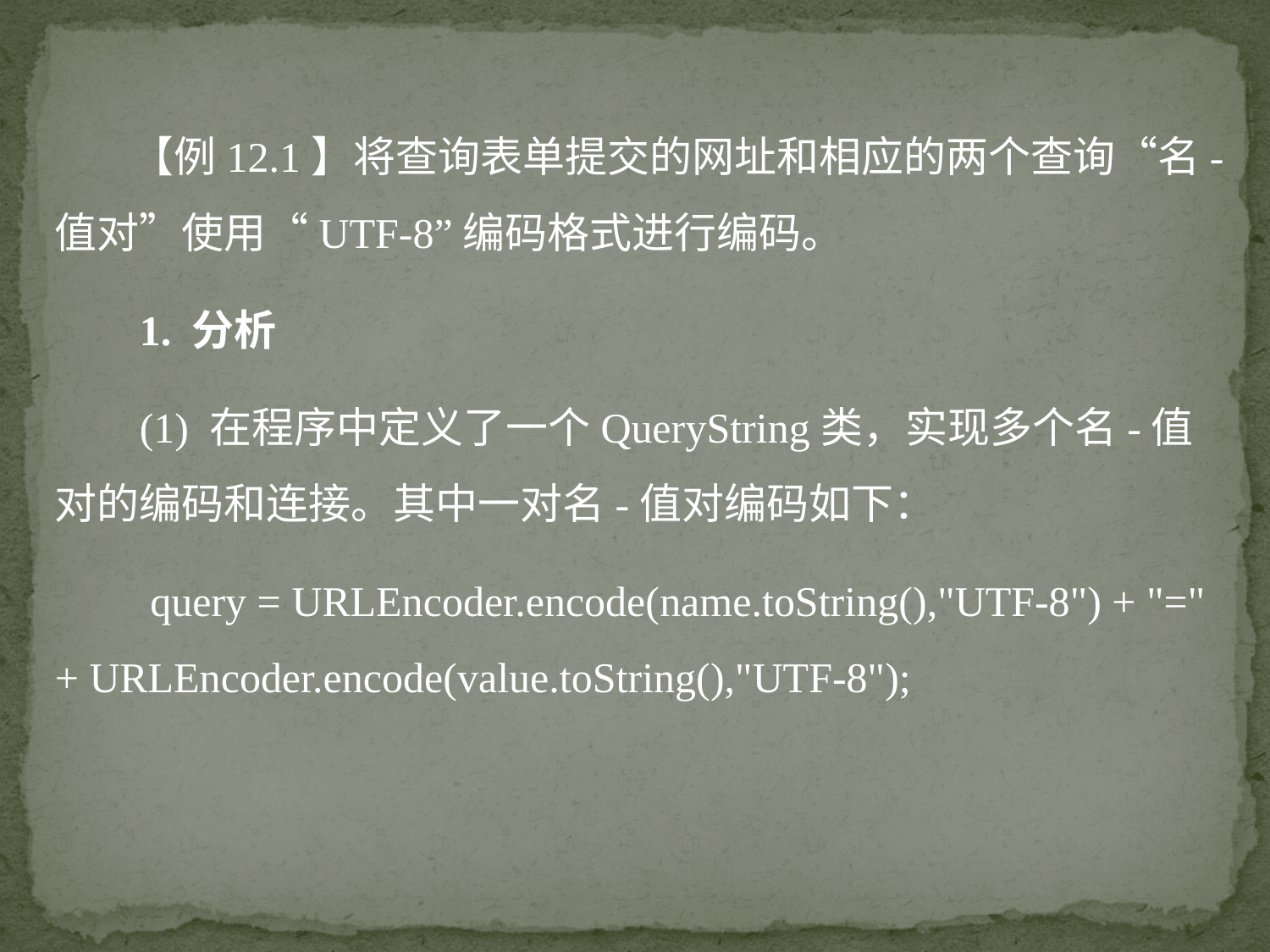

【例12.1】将查询表单提交的网址和相应的两个查询“名-值对”使用“UTF-8”编码格式进行编码。
        1. 分析
        (1) 在程序中定义了一个QueryString类，实现多个名-值对的编码和连接。其中一对名-值对编码如下：
         query = URLEncoder.encode(name.toString(),"UTF-8") + "=" + URLEncoder.encode(value.toString(),"UTF-8");